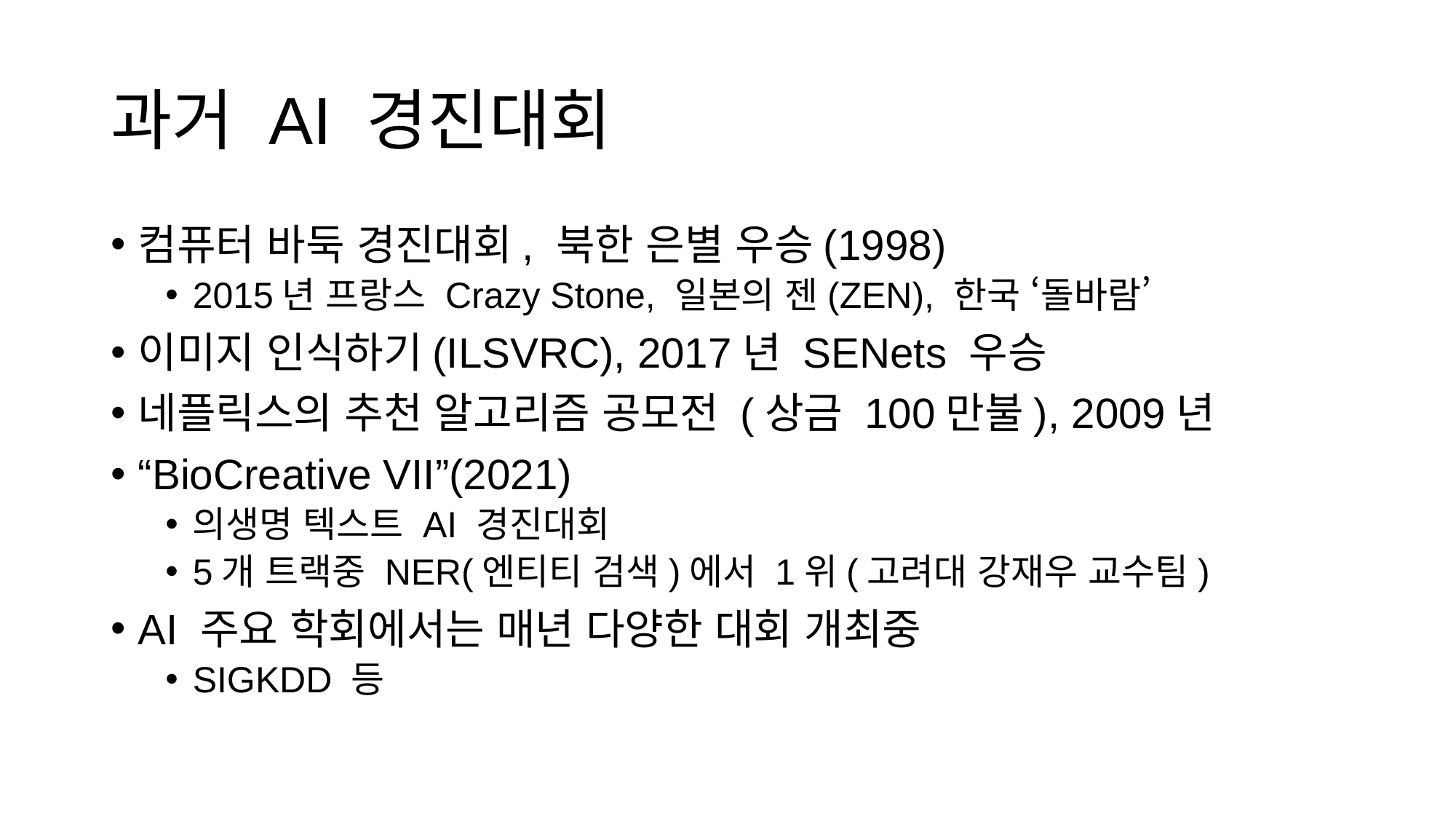

# 과거 AI 경진대회
컴퓨터 바둑 경진대회, 북한 은별 우승(1998)
2015년 프랑스 Crazy Stone, 일본의 젠(ZEN), 한국 ‘돌바람’
이미지 인식하기(ILSVRC), 2017년 SENets 우승
네플릭스의 추천 알고리즘 공모전 (상금 100만불), 2009년
“BioCreative VII”(2021)
의생명 텍스트 AI 경진대회
5개 트랙중 NER(엔티티 검색)에서 1위(고려대 강재우 교수팀)
AI 주요 학회에서는 매년 다양한 대회 개최중
SIGKDD 등